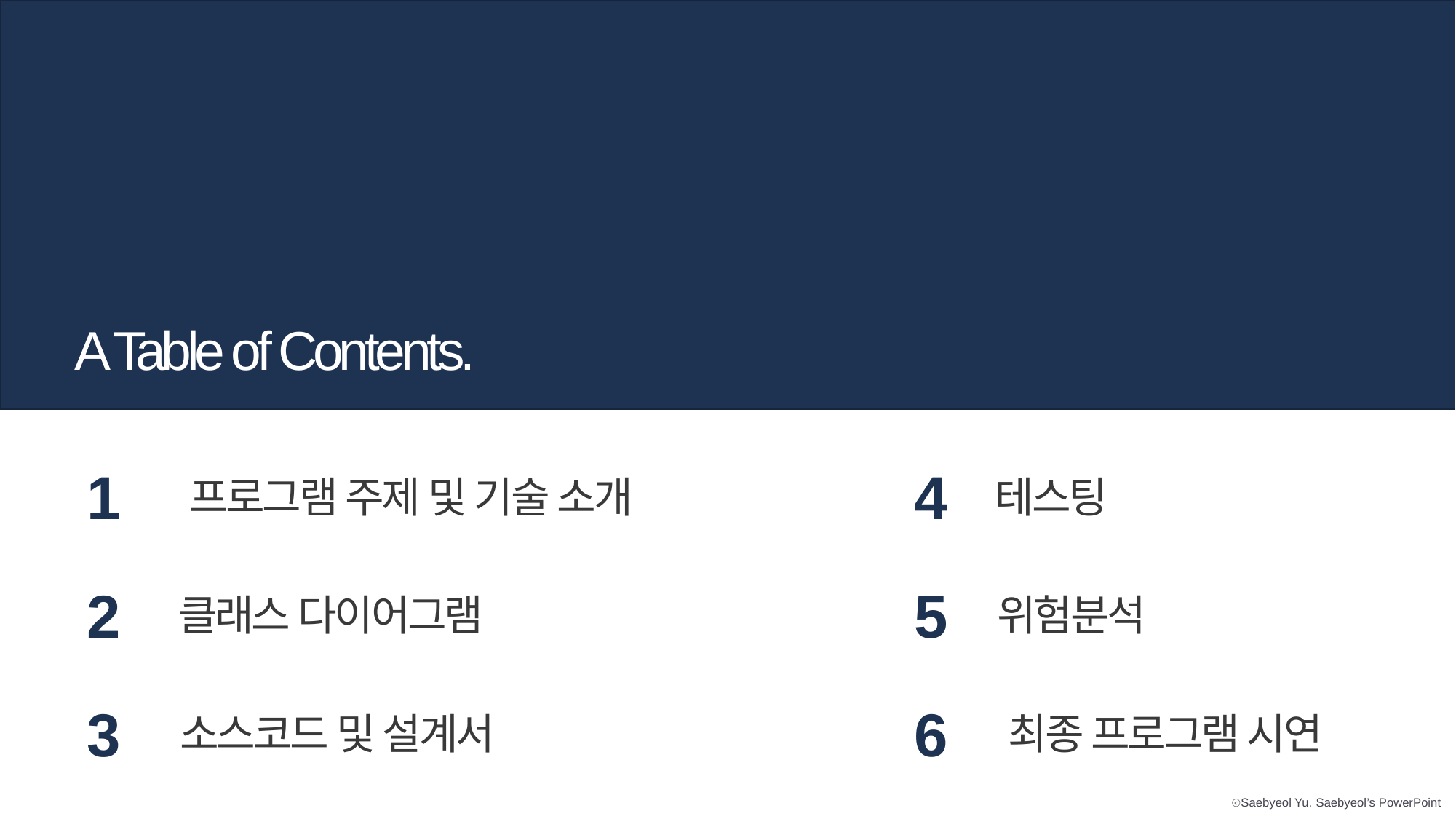

A Table of Contents.
1
프로그램 주제 및 기술 소개
4
테스팅
2
클래스 다이어그램
5
위험분석
3
소스코드 및 설계서
6
최종 프로그램 시연